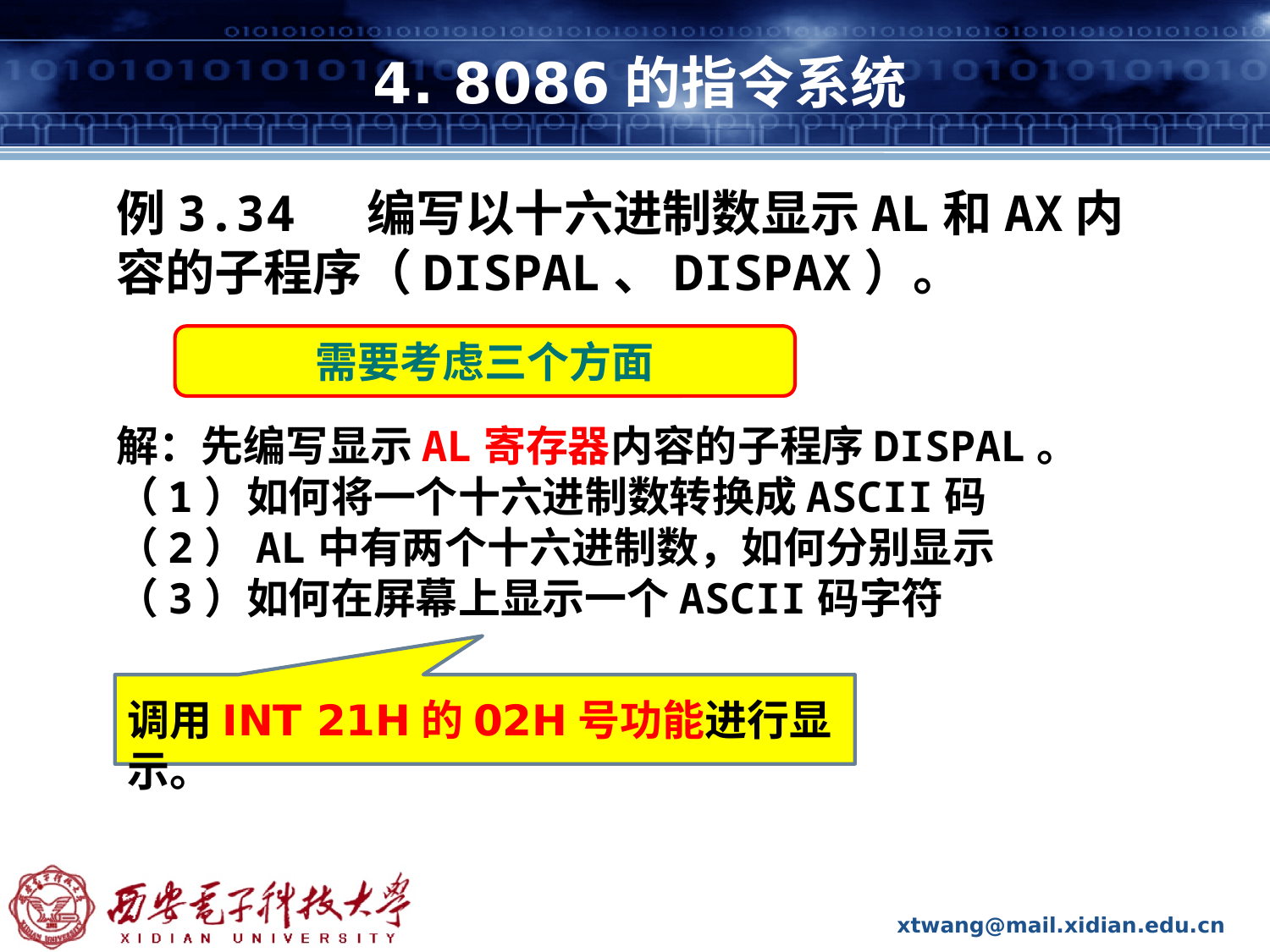

# 4. 8086的指令系统
例3.34  编写以十六进制数显示AL和AX内容的子程序（DISPAL、DISPAX）。

解：先编写显示AL寄存器内容的子程序DISPAL。
（1）如何将一个十六进制数转换成ASCII码
（2）AL中有两个十六进制数，如何分别显示
（3）如何在屏幕上显示一个ASCII码字符

需要考虑三个方面

调用INT 21H的02H号功能进行显示。